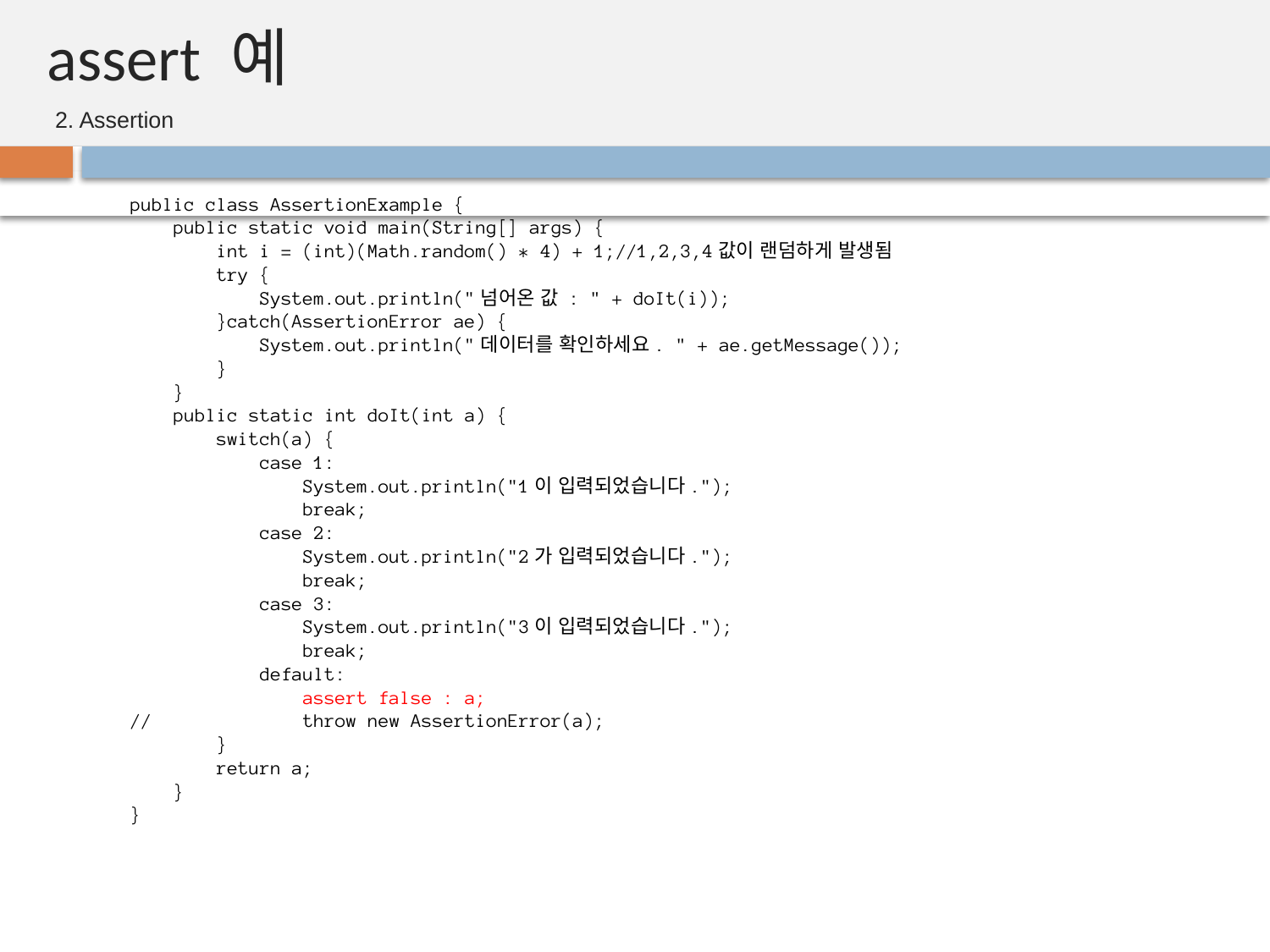

# assert 예
2. Assertion
public class AssertionExample {
    public static void main(String[] args) {
        int i = (int)(Math.random() * 4) + 1;//1,2,3,4값이 랜덤하게 발생됨
        try {
            System.out.println("넘어온 값 : " + doIt(i));
        }catch(AssertionError ae) {
            System.out.println("데이터를 확인하세요. " + ae.getMessage());
        }
    }
    public static int doIt(int a) {
        switch(a) {
            case 1:
                System.out.println("1이 입력되었습니다.");
                break;
            case 2:
                System.out.println("2가 입력되었습니다.");
                break;
            case 3:
                System.out.println("3이 입력되었습니다.");
                break;
            default:
                assert false : a;
//              throw new AssertionError(a);
        }
        return a;
    }
}